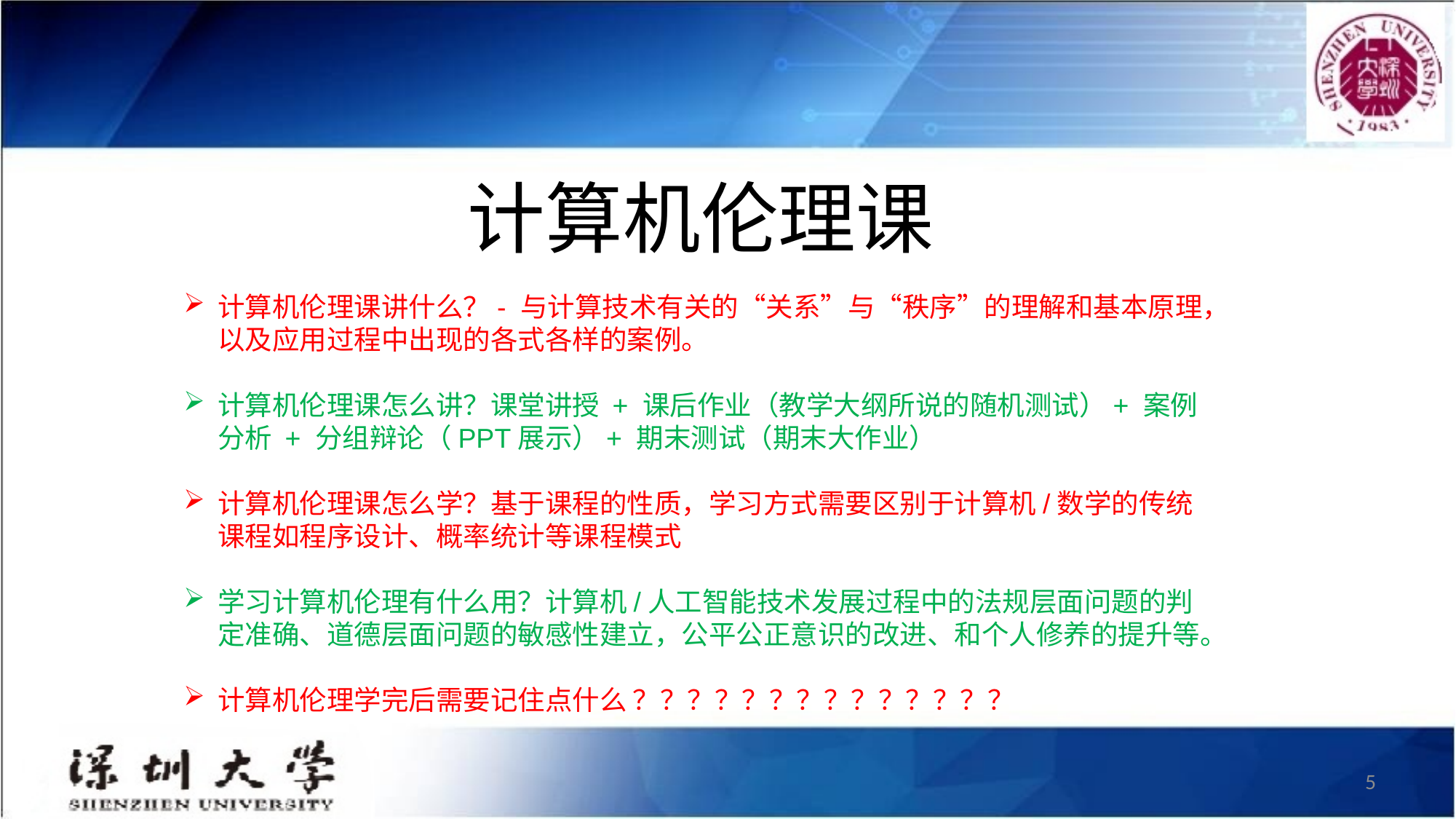

# 计算机伦理课

计算机伦理课讲什么？- 与计算技术有关的“关系”与“秩序”的理解和基本原理，以及应用过程中出现的各式各样的案例。

计算机伦理课怎么讲？课堂讲授 + 课后作业（教学大纲所说的随机测试）+ 案例分析 + 分组辩论（PPT展示）+ 期末测试（期末大作业）

计算机伦理课怎么学？基于课程的性质，学习方式需要区别于计算机/数学的传统课程如程序设计、概率统计等课程模式

学习计算机伦理有什么用？计算机/人工智能技术发展过程中的法规层面问题的判定准确、道德层面问题的敏感性建立，公平公正意识的改进、和个人修养的提升等。

计算机伦理学完后需要记住点什么 ？？？？？？？？？？？？？？

5